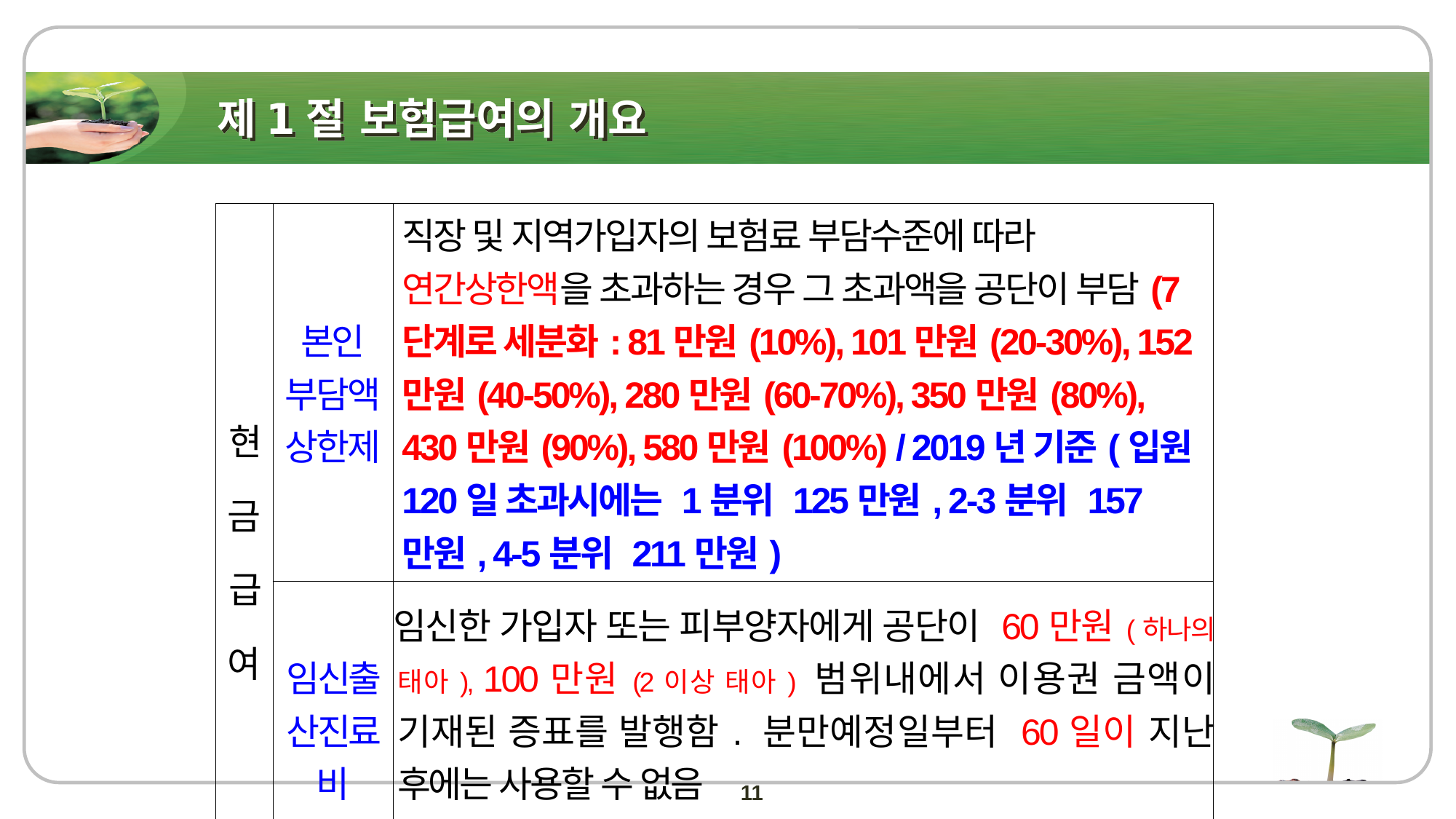

# 제1절 보험급여의 개요
| 현금 급여 | 본인 부담액 상한제 | 직장 및 지역가입자의 보험료 부담수준에 따라 연간상한액을 초과하는 경우 그 초과액을 공단이 부담(7단계로 세분화: 81만원(10%), 101만원(20-30%), 152만원(40-50%), 280만원(60-70%), 350만원(80%), 430만원(90%), 580만원(100%) / 2019년 기준(입원 120일 초과시에는 1분위 125만원, 2-3분위 157만원, 4-5분위 211만원) |
| --- | --- | --- |
|  | 임신출산진료비 | 임신한 가입자 또는 피부양자에게 공단이 60만원(하나의 태아), 100만원(2이상 태아) 범위내에서 이용권 금액이 기재된 증표를 발행함. 분만예정일부터 60일이 지난 후에는 사용할 수 없음 (2022년도 각각 40만원씩 인상됨) |
11